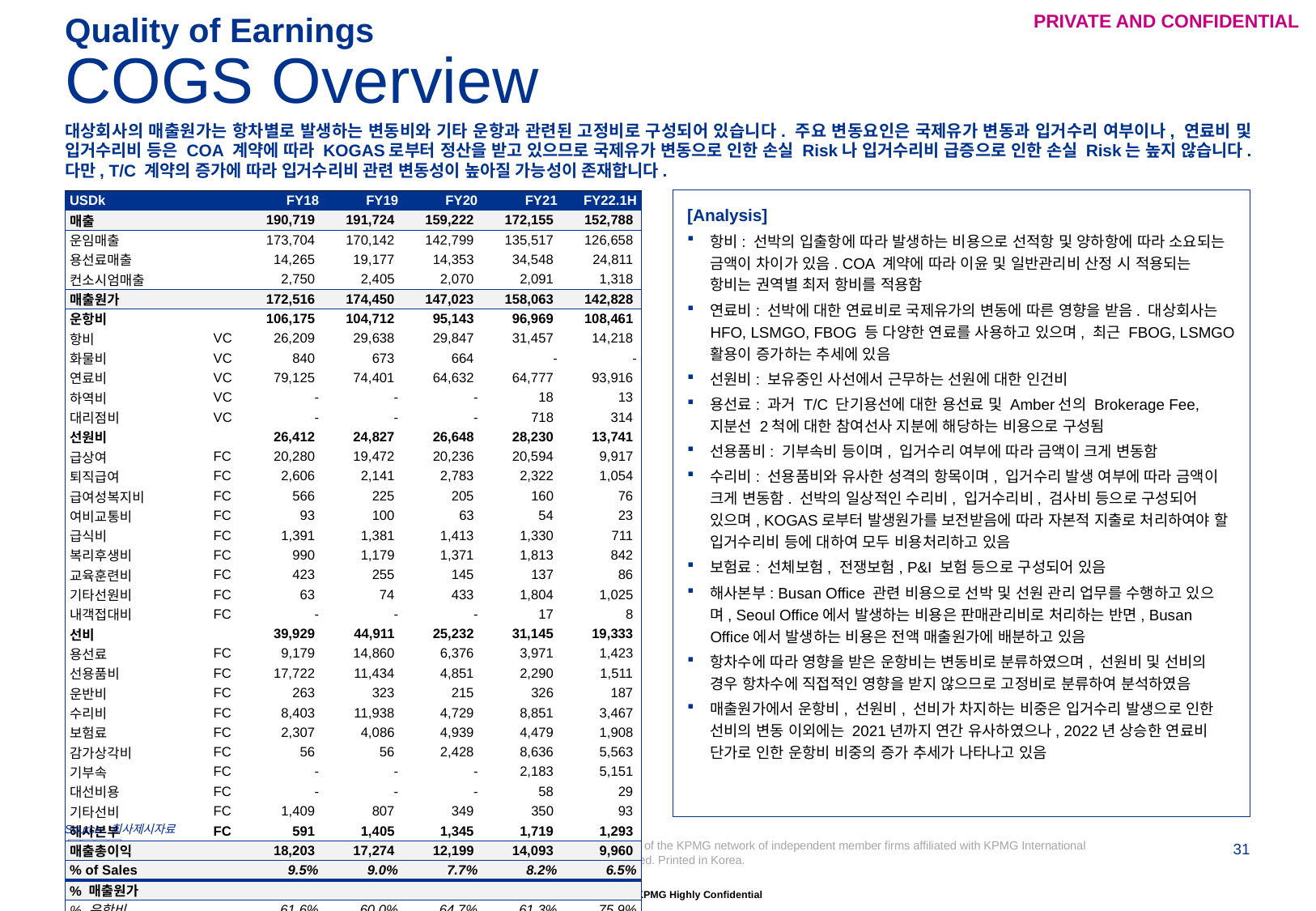

Quality of Earnings
# COGS Overview
대상회사의 매출원가는 항차별로 발생하는 변동비와 기타 운항과 관련된 고정비로 구성되어 있습니다. 주요 변동요인은 국제유가 변동과 입거수리 여부이나, 연료비 및 입거수리비 등은 COA 계약에 따라 KOGAS로부터 정산을 받고 있으므로 국제유가 변동으로 인한 손실 Risk나 입거수리비 급증으로 인한 손실 Risk는 높지 않습니다. 다만, T/C 계약의 증가에 따라 입거수리비 관련 변동성이 높아질 가능성이 존재합니다.
[Analysis]
항비: 선박의 입출항에 따라 발생하는 비용으로 선적항 및 양하항에 따라 소요되는 금액이 차이가 있음. COA 계약에 따라 이윤 및 일반관리비 산정 시 적용되는 항비는 권역별 최저 항비를 적용함
연료비: 선박에 대한 연료비로 국제유가의 변동에 따른 영향을 받음. 대상회사는 HFO, LSMGO, FBOG 등 다양한 연료를 사용하고 있으며, 최근 FBOG, LSMGO 활용이 증가하는 추세에 있음
선원비: 보유중인 사선에서 근무하는 선원에 대한 인건비
용선료: 과거 T/C 단기용선에 대한 용선료 및 Amber선의 Brokerage Fee, 지분선 2척에 대한 참여선사 지분에 해당하는 비용으로 구성됨
선용품비: 기부속비 등이며, 입거수리 여부에 따라 금액이 크게 변동함
수리비: 선용품비와 유사한 성격의 항목이며, 입거수리 발생 여부에 따라 금액이 크게 변동함. 선박의 일상적인 수리비, 입거수리비, 검사비 등으로 구성되어 있으며, KOGAS로부터 발생원가를 보전받음에 따라 자본적 지출로 처리하여야 할 입거수리비 등에 대하여 모두 비용처리하고 있음
보험료: 선체보험, 전쟁보험, P&I 보험 등으로 구성되어 있음
해사본부: Busan Office 관련 비용으로 선박 및 선원 관리 업무를 수행하고 있으며, Seoul Office에서 발생하는 비용은 판매관리비로 처리하는 반면, Busan Office에서 발생하는 비용은 전액 매출원가에 배분하고 있음
항차수에 따라 영향을 받은 운항비는 변동비로 분류하였으며, 선원비 및 선비의 경우 항차수에 직접적인 영향을 받지 않으므로 고정비로 분류하여 분석하였음
매출원가에서 운항비, 선원비, 선비가 차지하는 비중은 입거수리 발생으로 인한 선비의 변동 이외에는 2021년까지 연간 유사하였으나, 2022년 상승한 연료비 단가로 인한 운항비 비중의 증가 추세가 나타나고 있음
| USDk |  | FY18 | FY19 | FY20 | FY21 | FY22.1H |
| --- | --- | --- | --- | --- | --- | --- |
| 매출 |  | 190,719 | 191,724 | 159,222 | 172,155 | 152,788 |
| 운임매출 |  | 173,704 | 170,142 | 142,799 | 135,517 | 126,658 |
| 용선료매출 |  | 14,265 | 19,177 | 14,353 | 34,548 | 24,811 |
| 컨소시엄매출 |  | 2,750 | 2,405 | 2,070 | 2,091 | 1,318 |
| 매출원가 |  | 172,516 | 174,450 | 147,023 | 158,063 | 142,828 |
| 운항비 |  | 106,175 | 104,712 | 95,143 | 96,969 | 108,461 |
| 항비 | VC | 26,209 | 29,638 | 29,847 | 31,457 | 14,218 |
| 화물비 | VC | 840 | 673 | 664 | - | - |
| 연료비 | VC | 79,125 | 74,401 | 64,632 | 64,777 | 93,916 |
| 하역비 | VC | - | - | - | 18 | 13 |
| 대리점비 | VC | - | - | - | 718 | 314 |
| 선원비 |  | 26,412 | 24,827 | 26,648 | 28,230 | 13,741 |
| 급상여 | FC | 20,280 | 19,472 | 20,236 | 20,594 | 9,917 |
| 퇴직급여 | FC | 2,606 | 2,141 | 2,783 | 2,322 | 1,054 |
| 급여성복지비 | FC | 566 | 225 | 205 | 160 | 76 |
| 여비교통비 | FC | 93 | 100 | 63 | 54 | 23 |
| 급식비 | FC | 1,391 | 1,381 | 1,413 | 1,330 | 711 |
| 복리후생비 | FC | 990 | 1,179 | 1,371 | 1,813 | 842 |
| 교육훈련비 | FC | 423 | 255 | 145 | 137 | 86 |
| 기타선원비 | FC | 63 | 74 | 433 | 1,804 | 1,025 |
| 내객접대비 | FC | - | - | - | 17 | 8 |
| 선비 |  | 39,929 | 44,911 | 25,232 | 31,145 | 19,333 |
| 용선료 | FC | 9,179 | 14,860 | 6,376 | 3,971 | 1,423 |
| 선용품비 | FC | 17,722 | 11,434 | 4,851 | 2,290 | 1,511 |
| 운반비 | FC | 263 | 323 | 215 | 326 | 187 |
| 수리비 | FC | 8,403 | 11,938 | 4,729 | 8,851 | 3,467 |
| 보험료 | FC | 2,307 | 4,086 | 4,939 | 4,479 | 1,908 |
| 감가상각비 | FC | 56 | 56 | 2,428 | 8,636 | 5,563 |
| 기부속 | FC | - | - | - | 2,183 | 5,151 |
| 대선비용 | FC | - | - | - | 58 | 29 |
| 기타선비 | FC | 1,409 | 807 | 349 | 350 | 93 |
| 해사본부 | FC | 591 | 1,405 | 1,345 | 1,719 | 1,293 |
| 매출총이익 |  | 18,203 | 17,274 | 12,199 | 14,093 | 9,960 |
| % of Sales |  | 9.5% | 9.0% | 7.7% | 8.2% | 6.5% |
| % 매출원가 |  |  |  |  |  |  |
| % 운항비 |  | 61.6% | 60.0% | 64.7% | 61.3% | 75.9% |
| % 선원비 |  | 15.3% | 14.2% | 18.1% | 17.9% | 9.6% |
| % 선비 |  | 23.2% | 25.7% | 17.2% | 19.7% | 13.5% |
Source: 회사제시자료